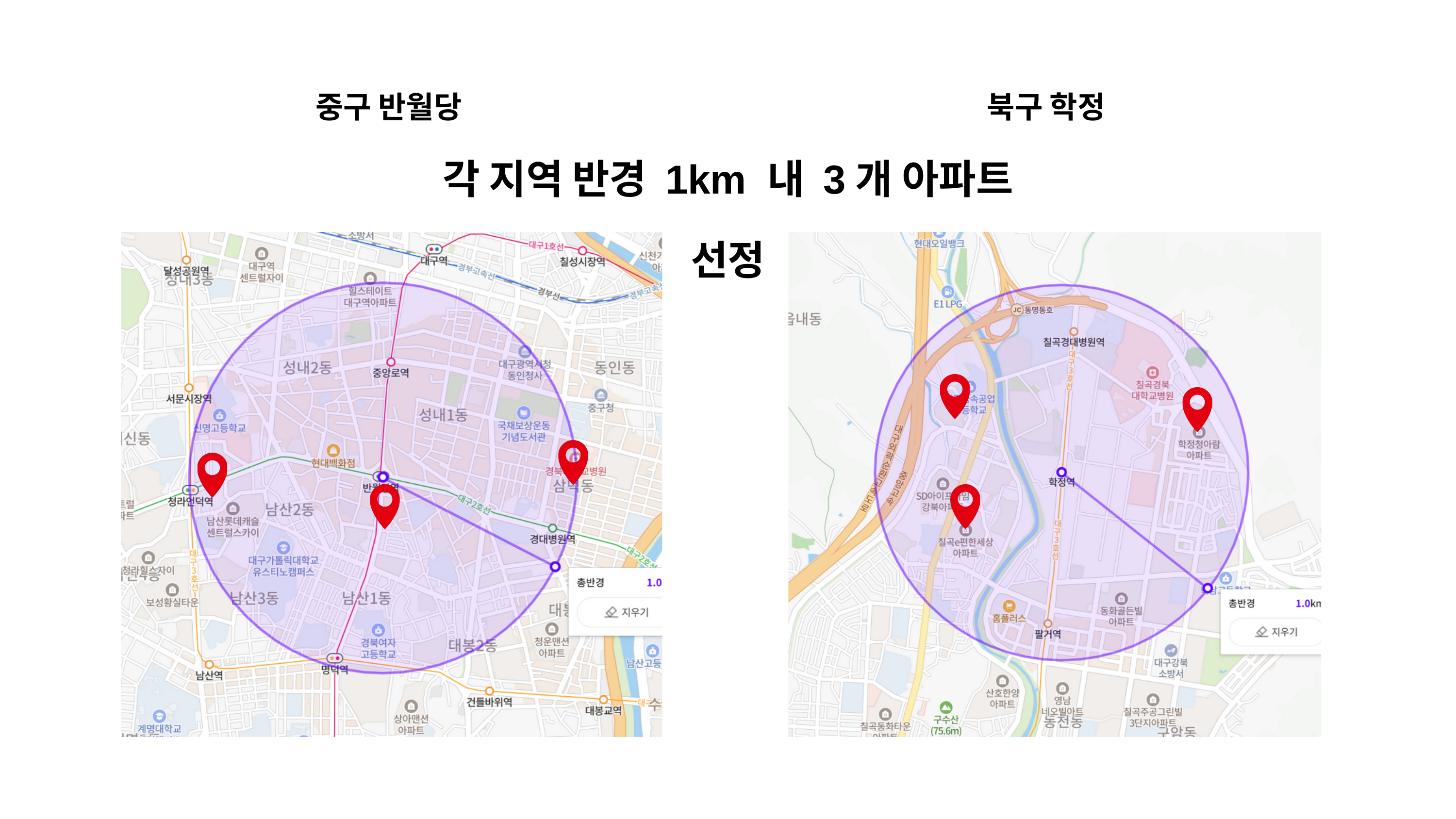

중구 반월당
북구 학정
각 지역 반경 1km 내 3개 아파트 선정